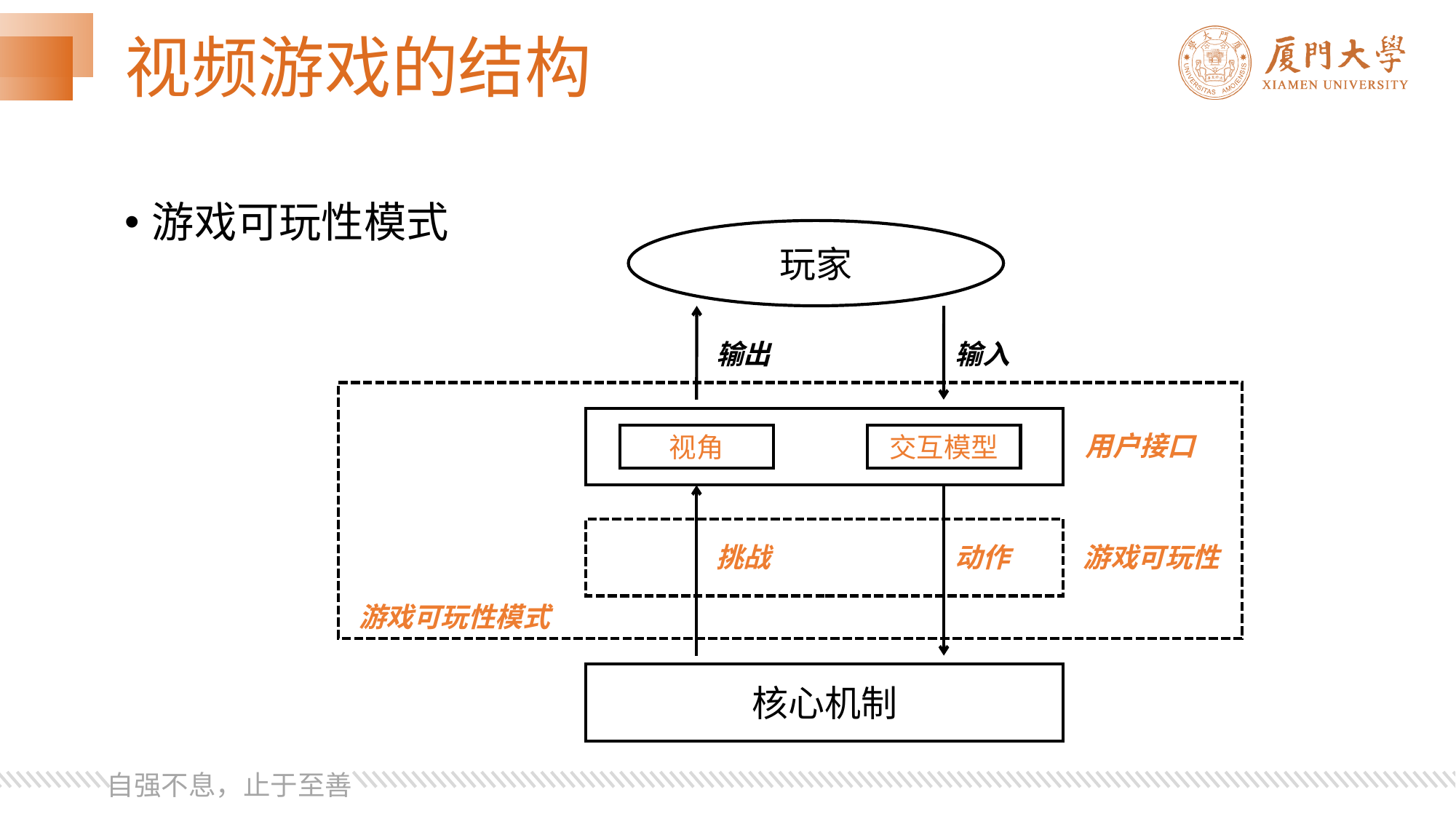

# 视频游戏的结构
游戏可玩性模式

玩家
输出
输入

用户接口
视角
交互模型

挑战
动作
游戏可玩性
游戏可玩性模式
核心机制